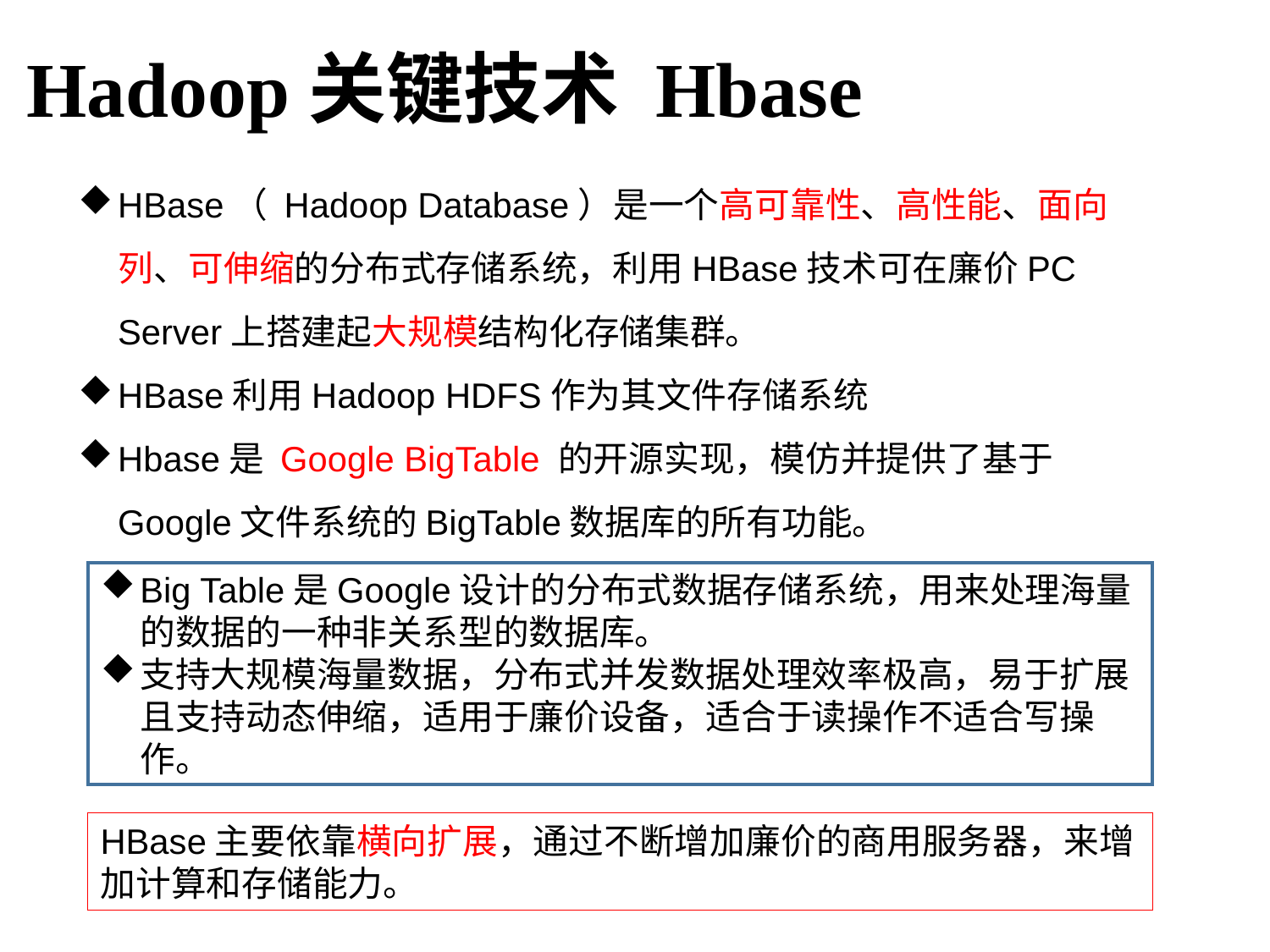

Hadoop关键技术 Hbase

HBase（ Hadoop Database）是一个高可靠性、高性能、面向列、可伸缩的分布式存储系统，利用HBase技术可在廉价PC Server上搭建起大规模结构化存储集群。
HBase利用Hadoop HDFS作为其文件存储系统
Hbase是 Google BigTable 的开源实现，模仿并提供了基于Google文件系统的BigTable数据库的所有功能。
Big Table是Google设计的分布式数据存储系统，用来处理海量的数据的一种非关系型的数据库。
支持大规模海量数据，分布式并发数据处理效率极高，易于扩展且支持动态伸缩，适用于廉价设备，适合于读操作不适合写操作。
HBase主要依靠横向扩展，通过不断增加廉价的商用服务器，来增加计算和存储能力。